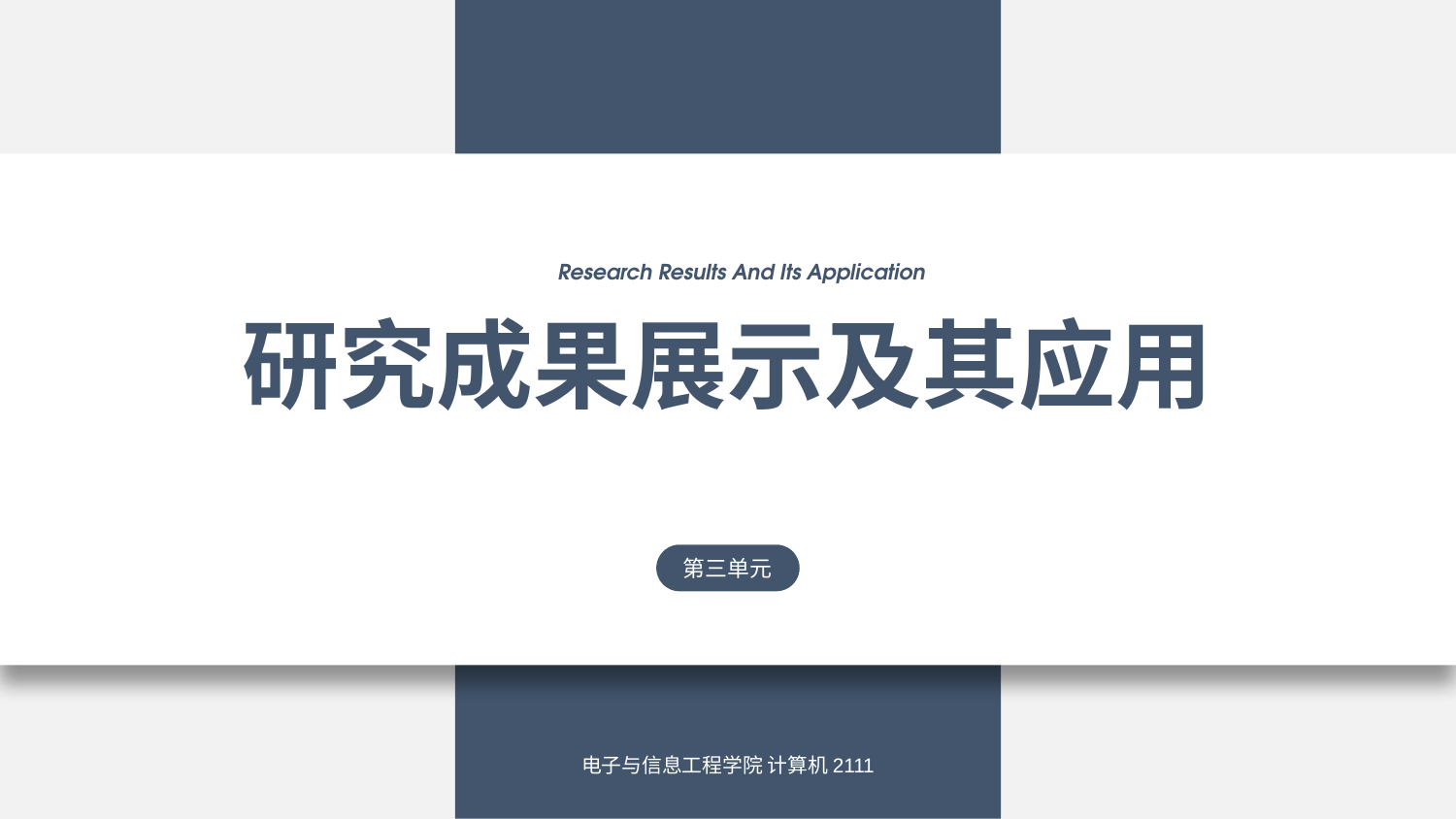

Research Results And Its Application
研究成果展示及其应用
第三单元
电子与信息工程学院 计算机2111